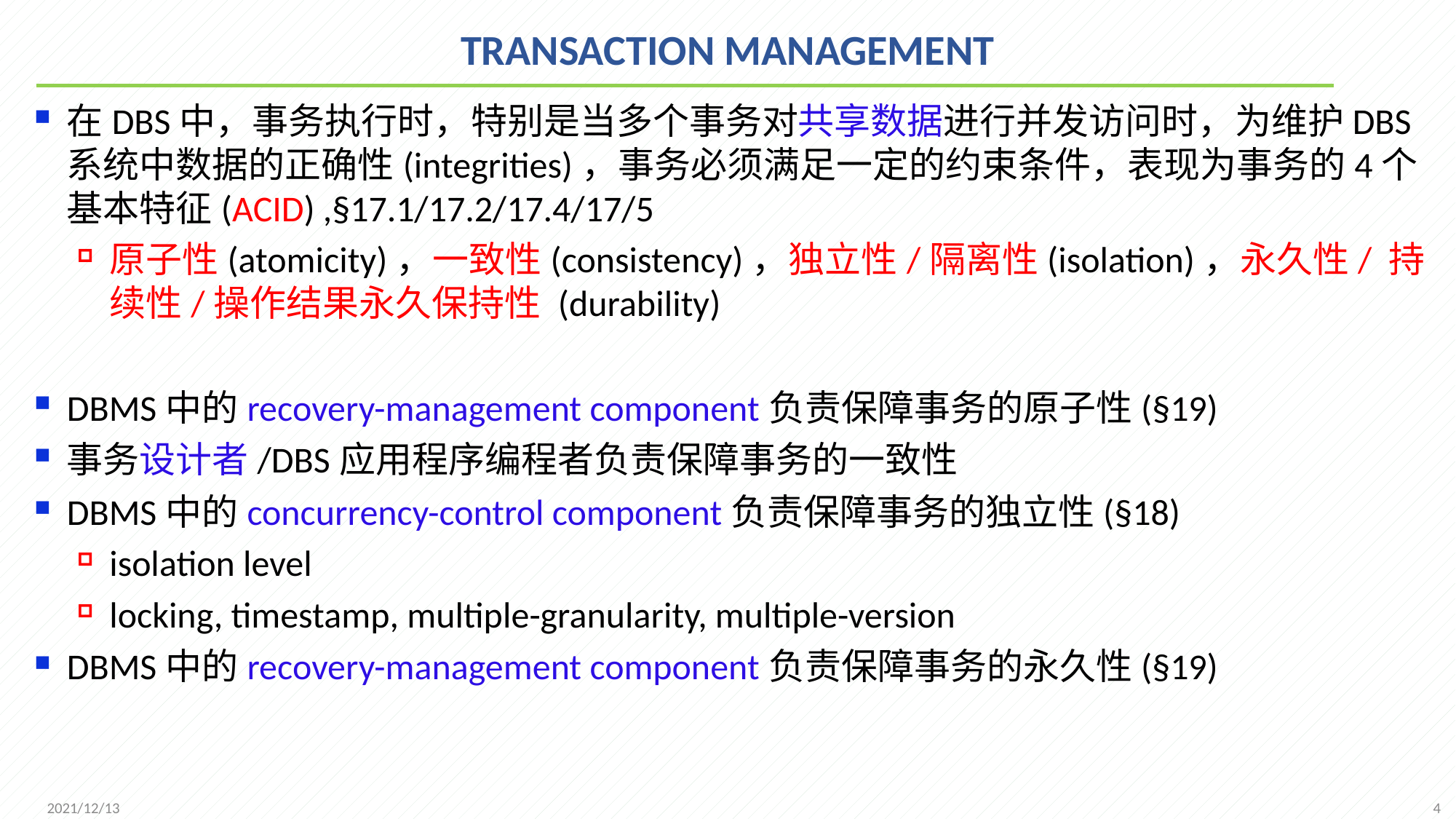

# TRANSACTION MANAGEMENT
在DBS中，事务执行时，特别是当多个事务对共享数据进行并发访问时，为维护DBS系统中数据的正确性(integrities)，事务必须满足一定的约束条件，表现为事务的4个基本特征(ACID) ,§17.1/17.2/17.4/17/5
原子性(atomicity)，一致性(consistency)，独立性/隔离性(isolation)，永久性/ 持续性/操作结果永久保持性 (durability)

DBMS中的recovery-management component负责保障事务的原子性(§19)
事务设计者/DBS应用程序编程者负责保障事务的一致性
DBMS中的concurrency-control component负责保障事务的独立性(§18)
isolation level
locking, timestamp, multiple-granularity, multiple-version
DBMS中的recovery-management component负责保障事务的永久性(§19)

4
2021/12/13